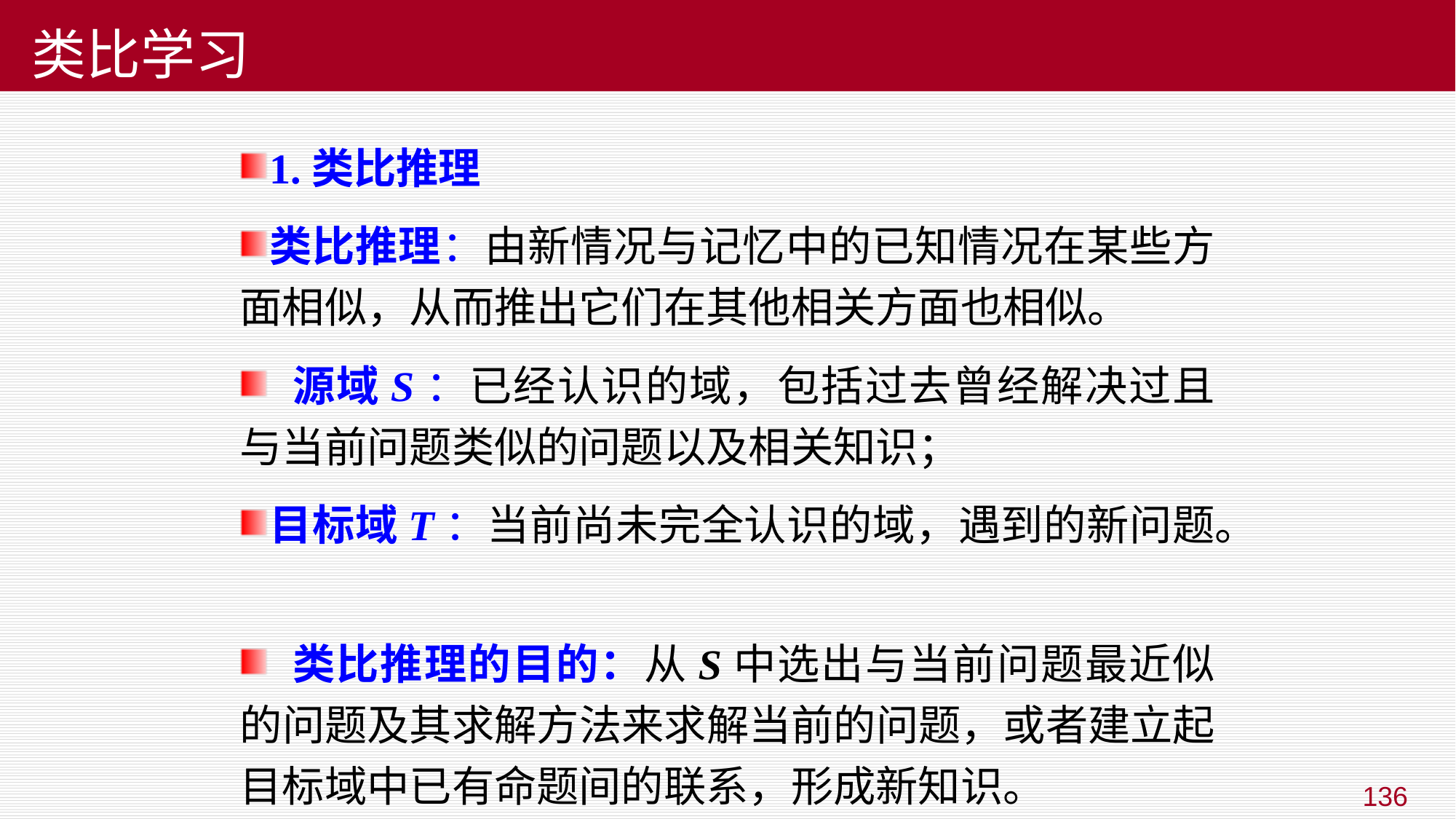

# 类比学习
1.类比推理
类比推理：由新情况与记忆中的已知情况在某些方面相似，从而推出它们在其他相关方面也相似。
 源域S：已经认识的域，包括过去曾经解决过且与当前问题类似的问题以及相关知识；
目标域T：当前尚未完全认识的域，遇到的新问题。
 类比推理的目的：从S中选出与当前问题最近似的问题及其求解方法来求解当前的问题，或者建立起目标域中已有命题间的联系，形成新知识。
136